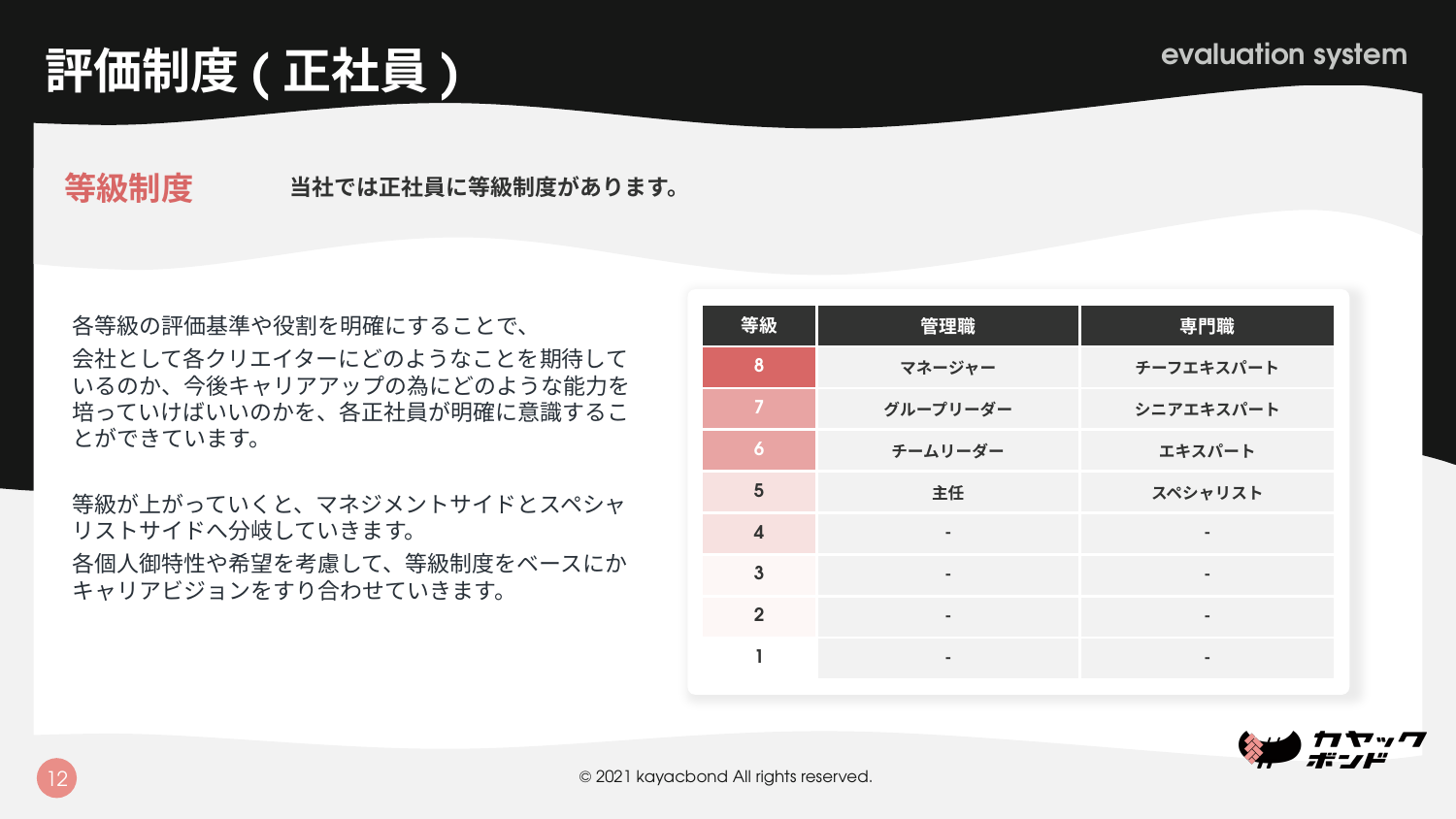

evaluation system
評価制度(正社員)
当社では正社員に等級制度があります。
等級制度

| 等級 | 管理職 | 専門職 |
| --- | --- | --- |
| 8 | マネージャー | チーフエキスパート |
| 7 | グループリーダー | シニアエキスパート |
| 6 | チームリーダー | エキスパート |
| 5 | 主任 | スペシャリスト |
| 4 | - | - |
| 3 | - | - |
| 2 | - | - |
| 1 | - | - |
各等級の評価基準や役割を明確にすることで、
会社として各クリエイターにどのようなことを期待しているのか、今後キャリアアップの為にどのような能力を培っていけばいいのかを、各正社員が明確に意識することができています。

等級が上がっていくと、マネジメントサイドとスペシャリストサイドへ分岐していきます。
各個人御特性や希望を考慮して、等級制度をベースにかキャリアビジョンをすり合わせていきます。
12